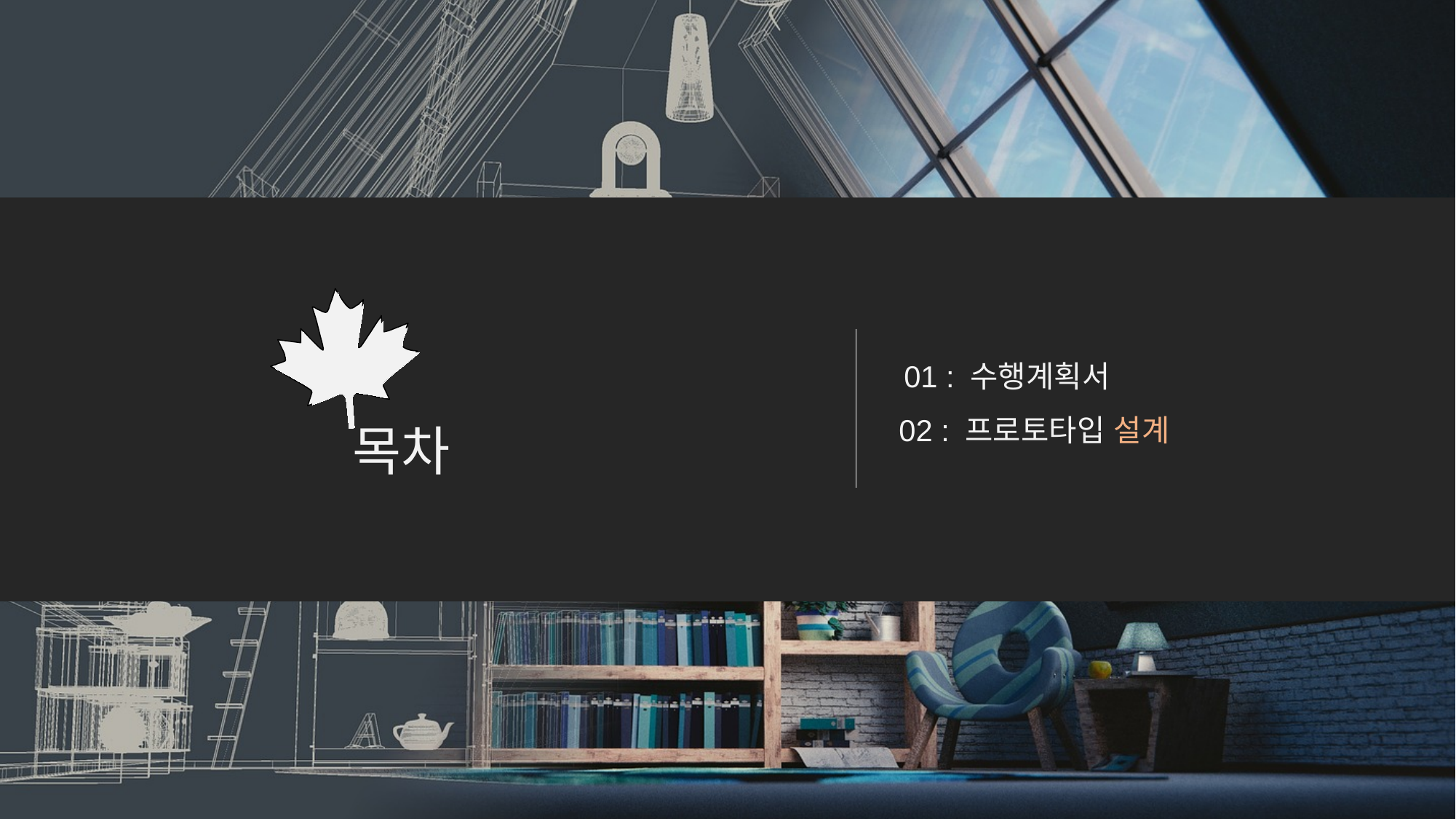

01 : 수행계획서
02 : 프로토타입 설계
목차